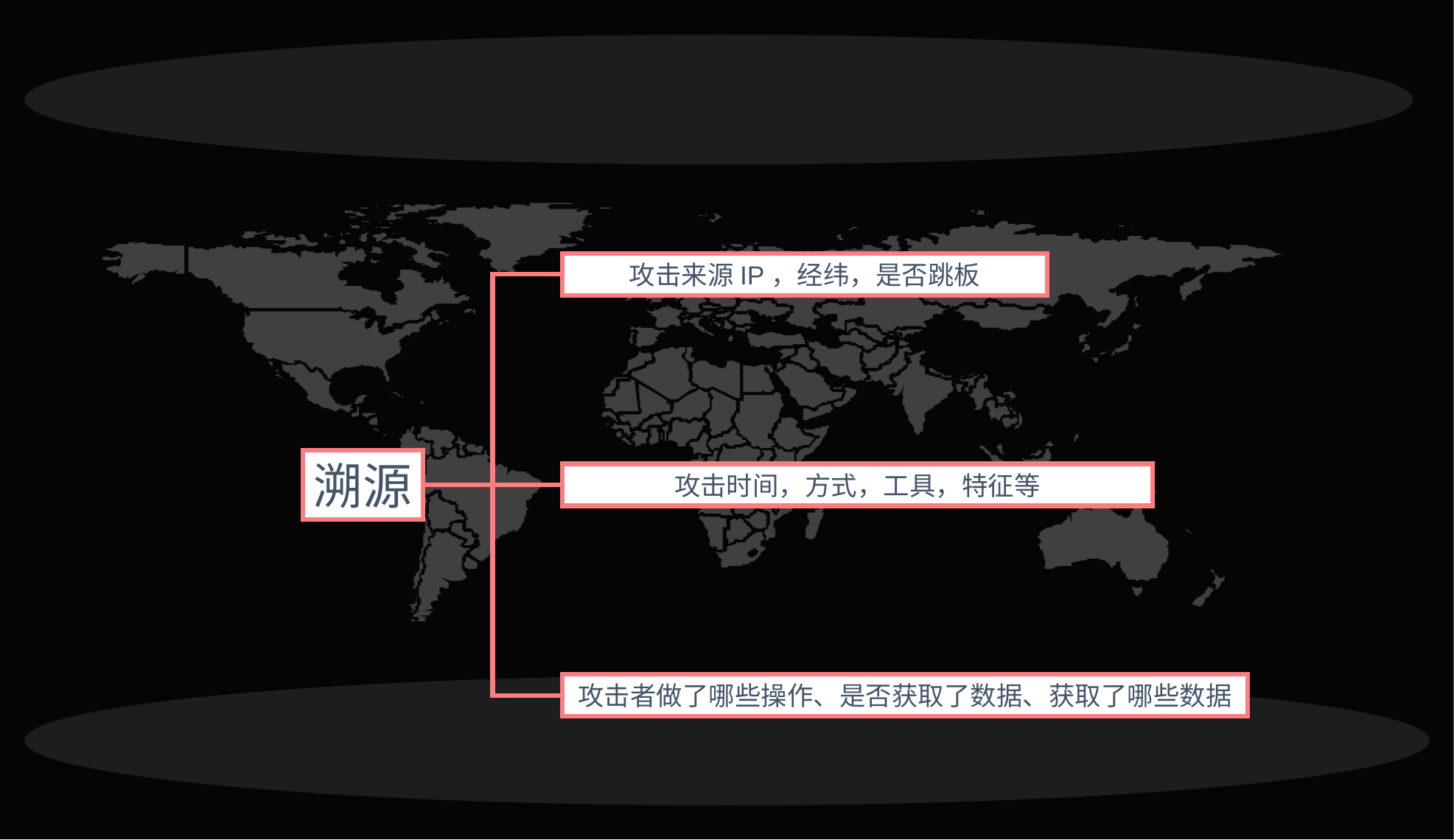

攻击来源IP，经纬，是否跳板
溯源
攻击时间，方式，工具，特征等
攻击者做了哪些操作、是否获取了数据、获取了哪些数据